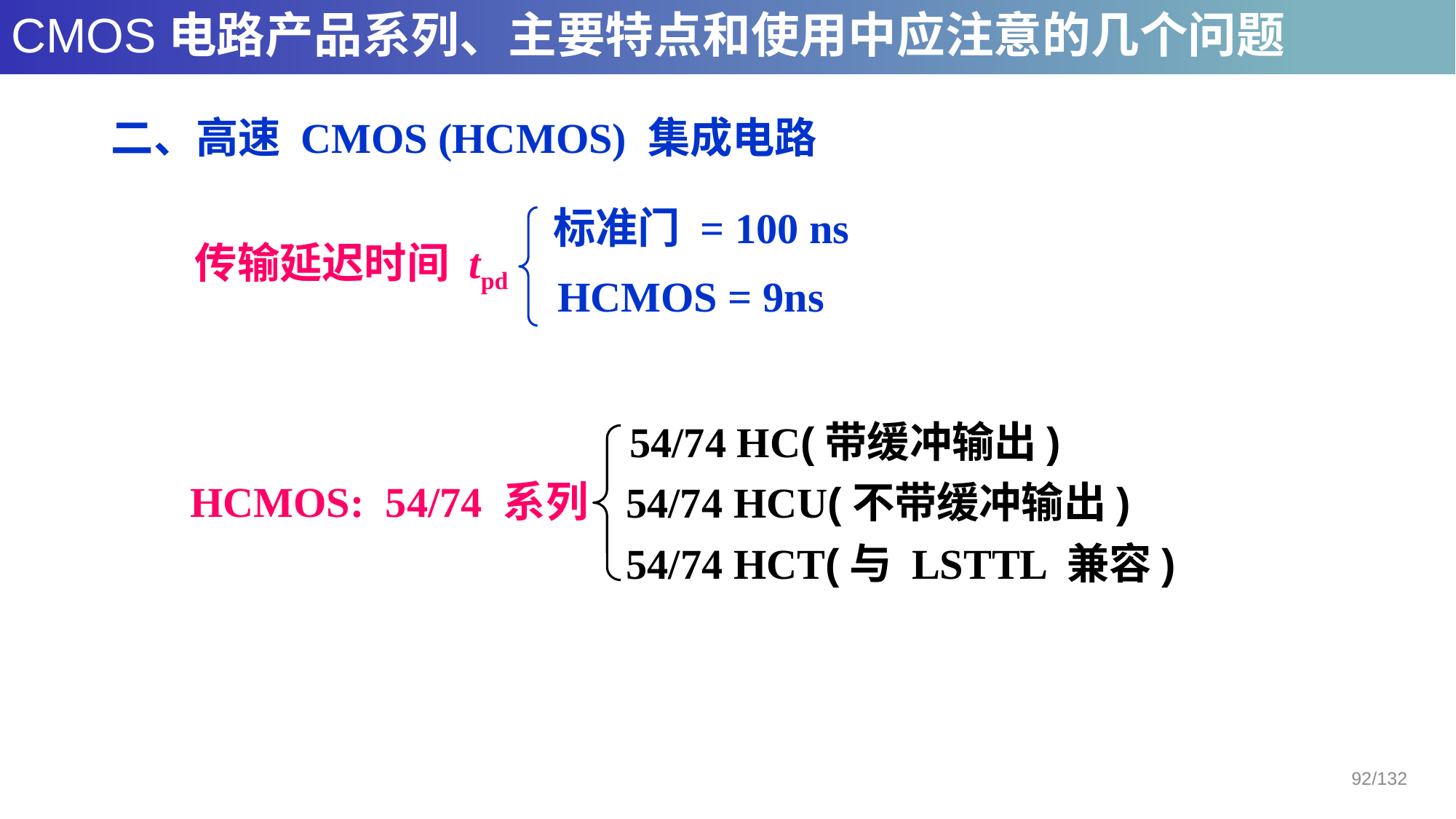

# CMOS电路产品系列、主要特点和使用中应注意的几个问题
二、高速 CMOS (HCMOS) 集成电路
标准门 = 100 ns

传输延迟时间 tpd
HCMOS = 9ns
54/74 HC(带缓冲输出)

HCMOS:  54/74 系列
54/74 HCU(不带缓冲输出)
54/74 HCT(与 LSTTL 兼容)
92/132